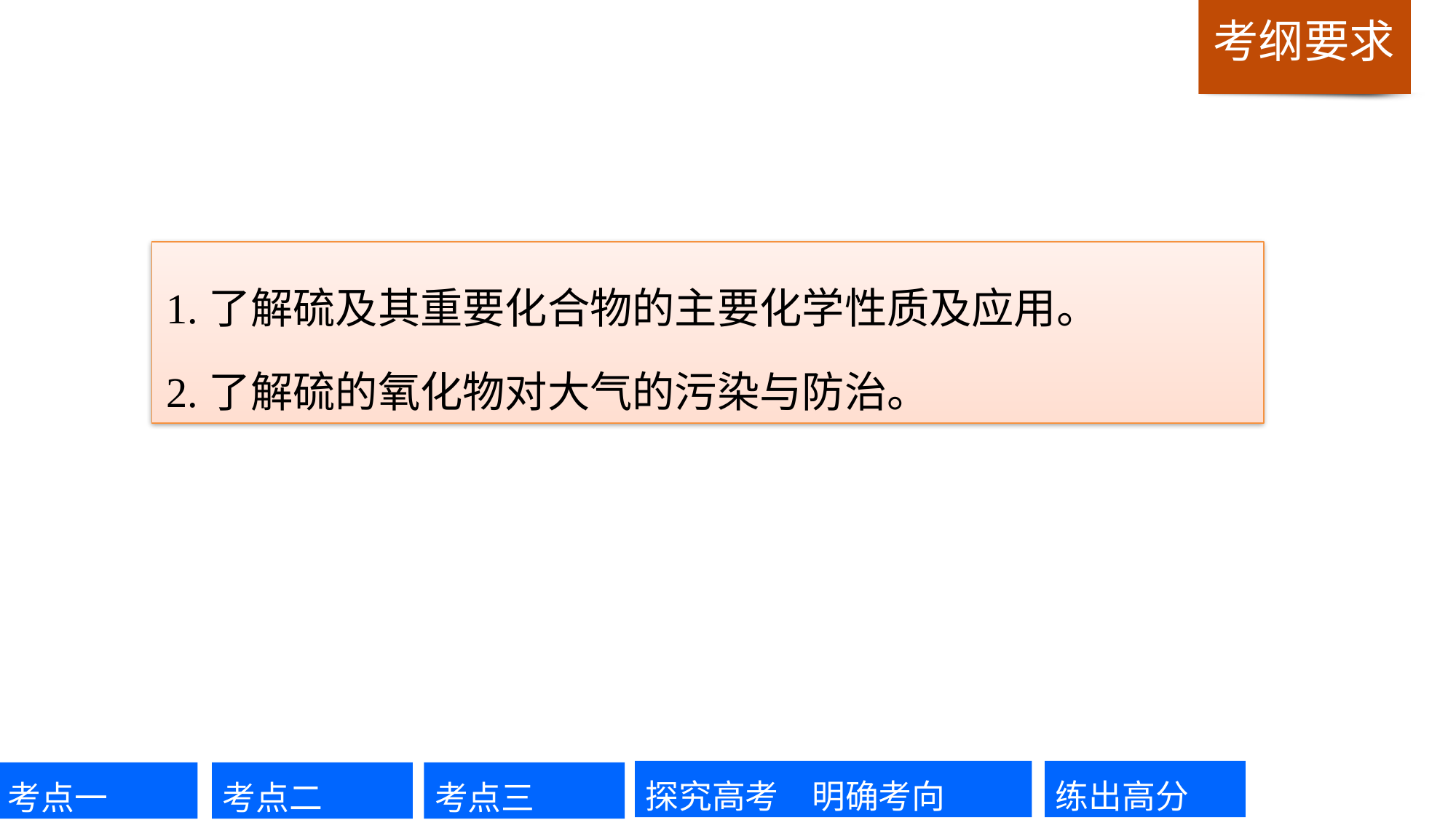

1.了解硫及其重要化合物的主要化学性质及应用。
2.了解硫的氧化物对大气的污染与防治。
探究高考　明确考向
练出高分
考点一
考点二
考点三